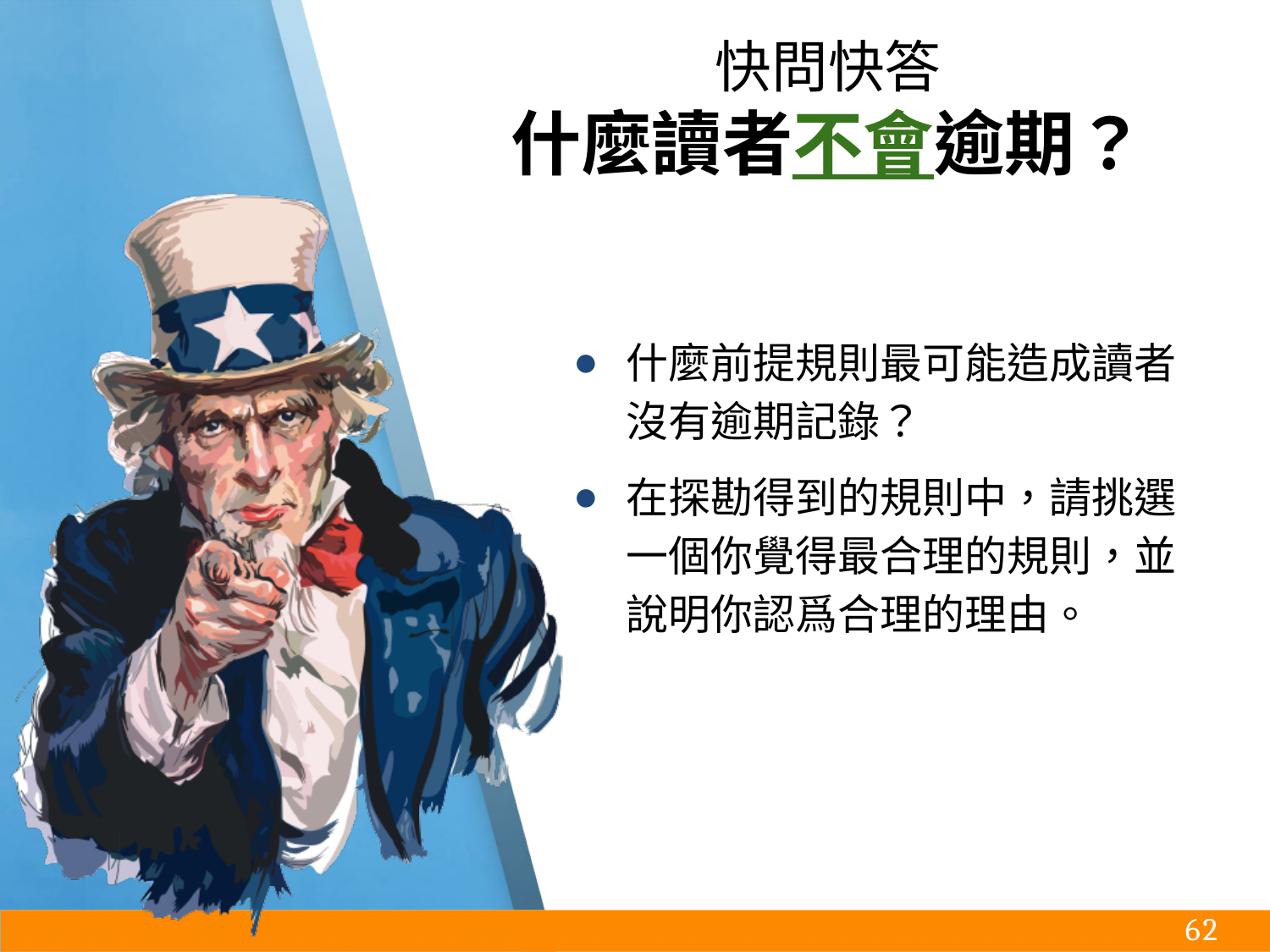

# 快問快答
什麼讀者不會逾期？
什麼前提規則最可能造成讀者沒有逾期記錄？
在探勘得到的規則中，請挑選一個你覺得最合理的規則，並說明你認爲合理的理由。
62